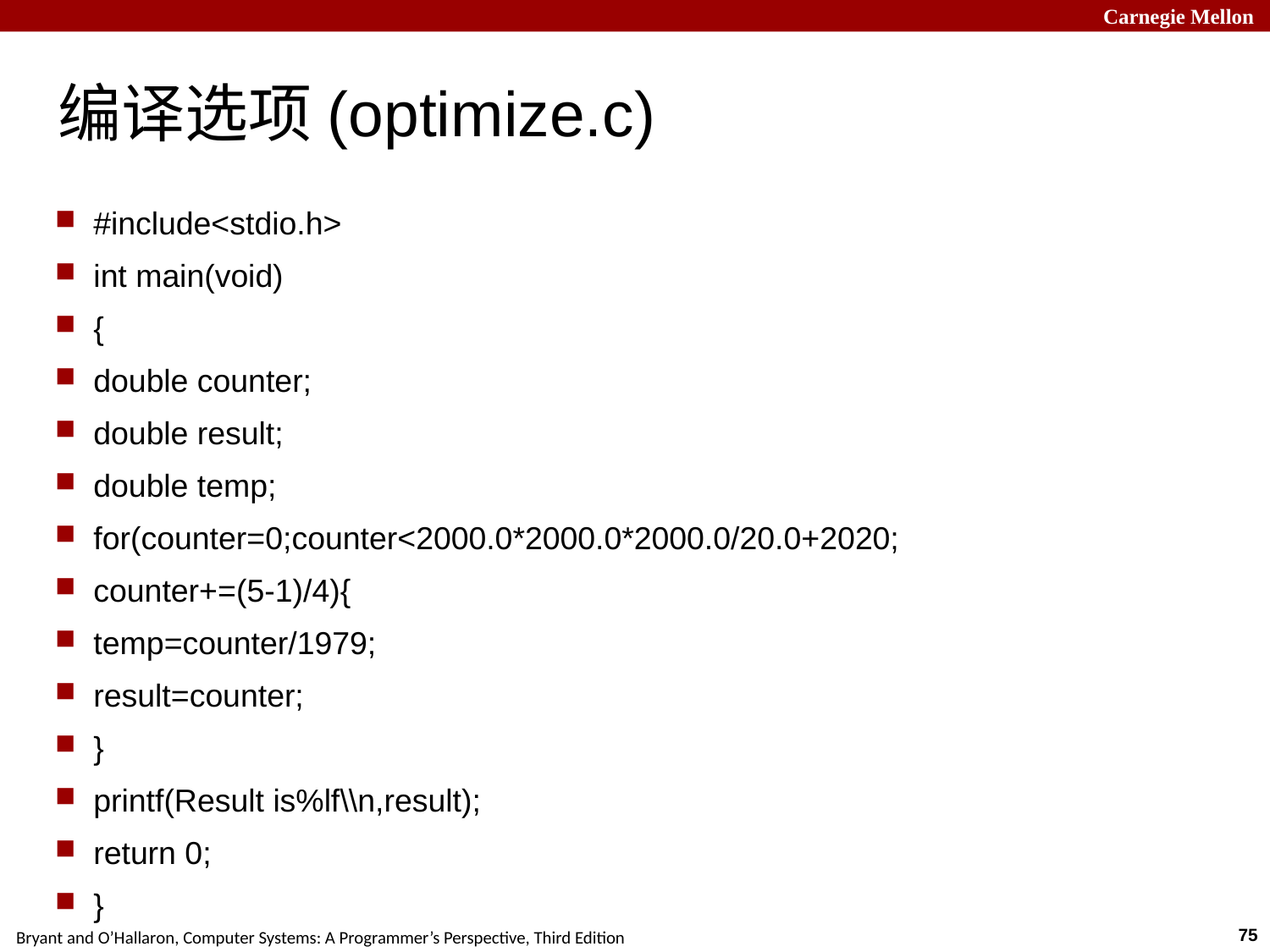

# 编译选项(optimize.c)
#include<stdio.h>
int main(void)
{
double counter;
double result;
double temp;
for(counter=0;counter<2000.0*2000.0*2000.0/20.0+2020;
counter+=(5-1)/4){
temp=counter/1979;
result=counter;
}
printf(Result is%lf\\n,result);
return 0;
}